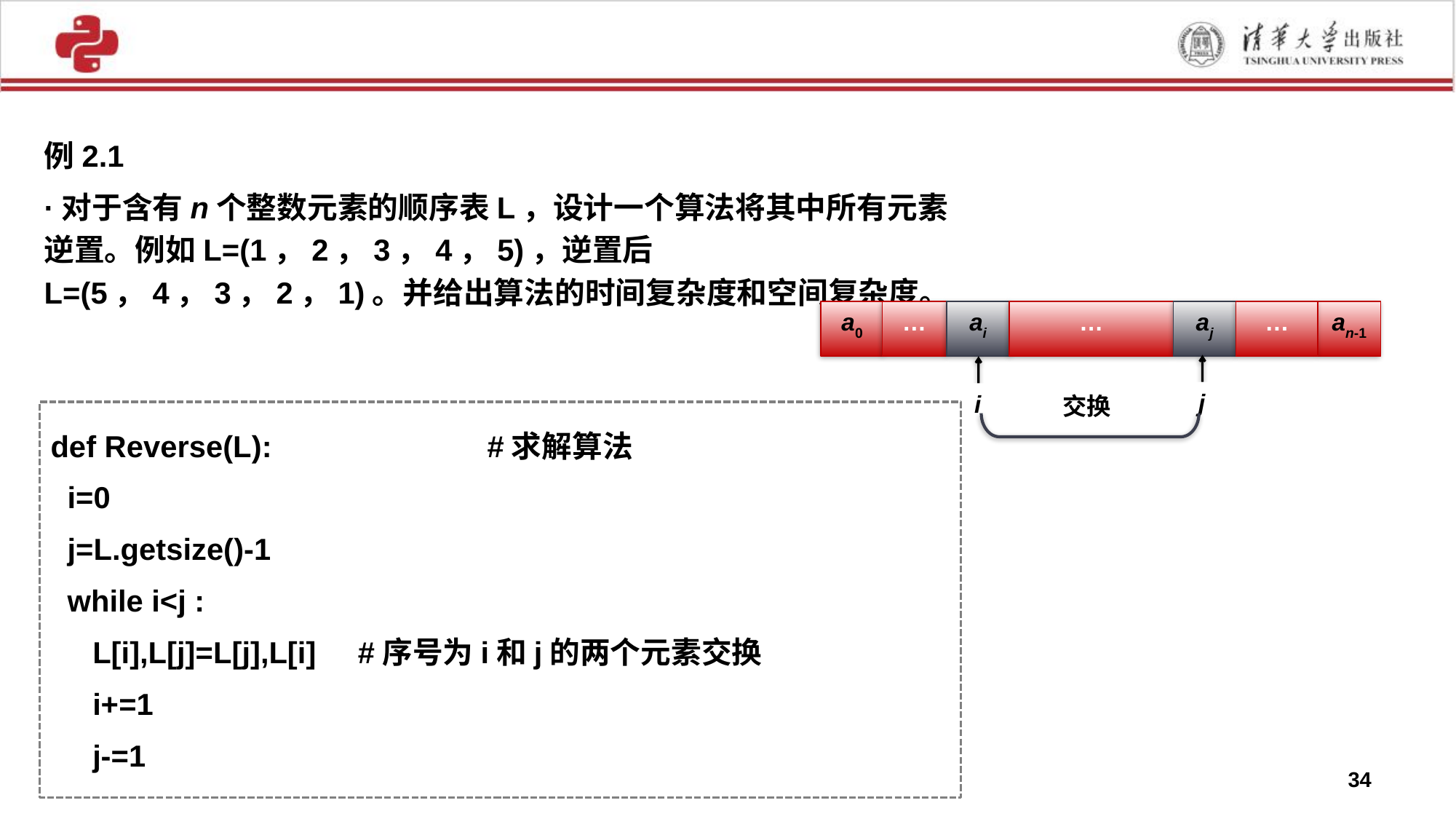

例2.1
·对于含有n个整数元素的顺序表L，设计一个算法将其中所有元素逆置。例如L=(1，2，3，4，5)，逆置后L=(5，4，3，2，1)。并给出算法的时间复杂度和空间复杂度。

a0
…
ai
…
aj
…
an-1

j
i
交换
def Reverse(L):             	#求解算法
  i=0
  j=L.getsize()-1
  while i<j :
     L[i],L[j]=L[j],L[i]     #序号为i和j的两个元素交换
     i+=1
     j-=1
34